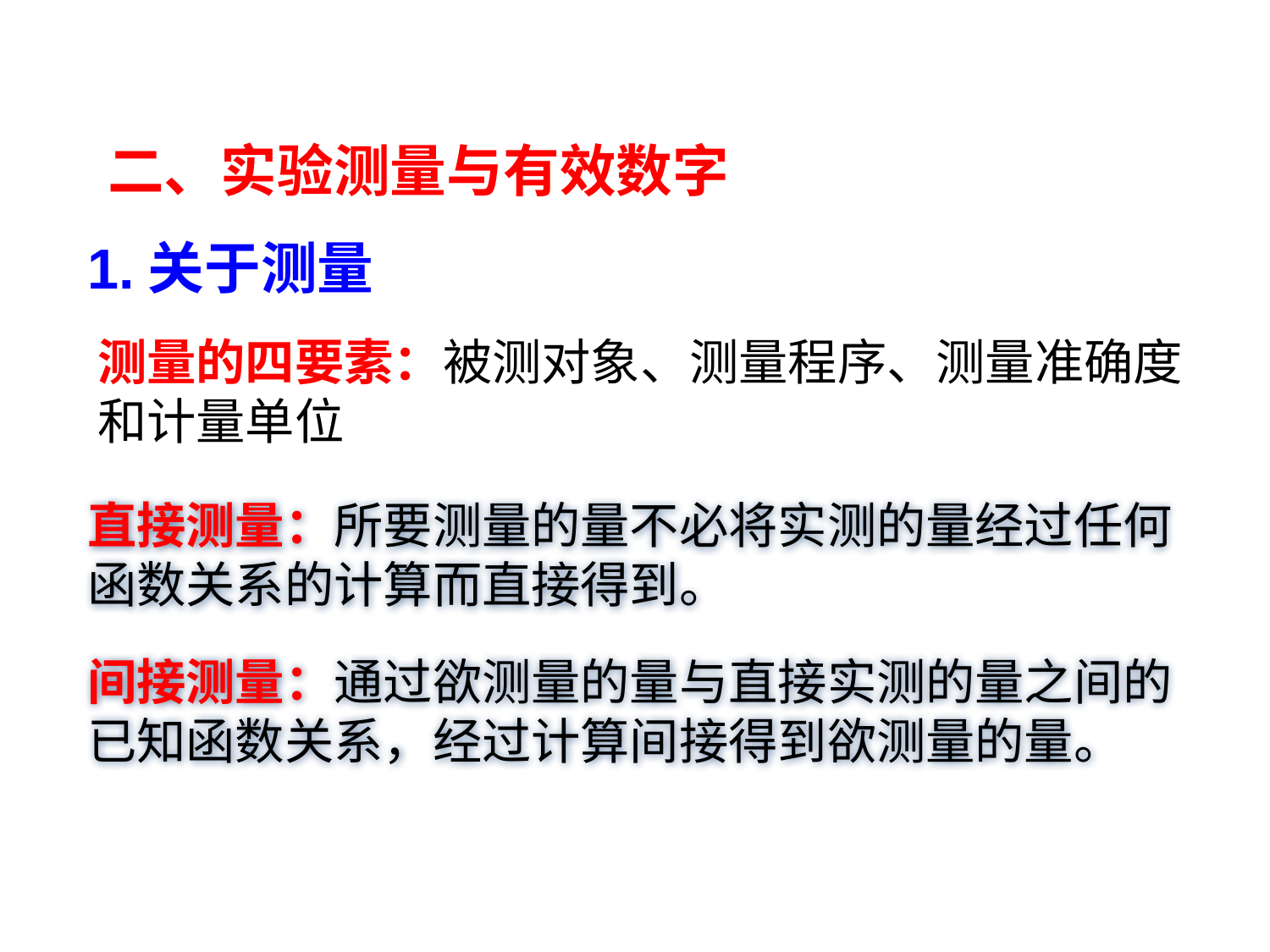

二、实验测量与有效数字
1.关于测量
测量的四要素：被测对象、测量程序、测量准确度和计量单位

直接测量：所要测量的量不必将实测的量经过任何函数关系的计算而直接得到。

间接测量：通过欲测量的量与直接实测的量之间的已知函数关系，经过计算间接得到欲测量的量。